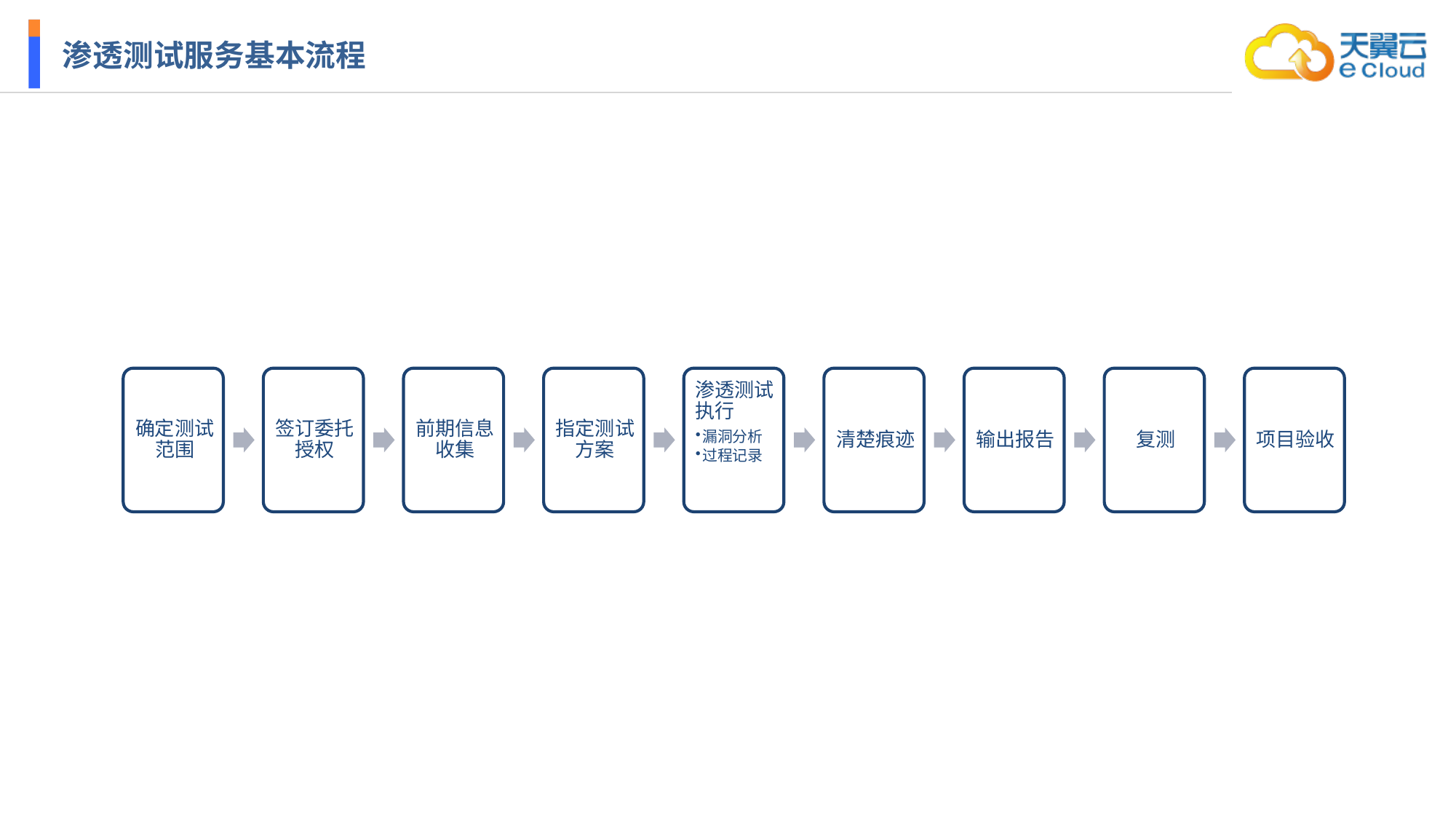

# 渗透测试服务基本流程
确定测试范围

签订委托授权

前期信息收集

指定测试方案

渗透测试执行
漏洞分析
过程记录

清楚痕迹

输出报告

复测

项目验收